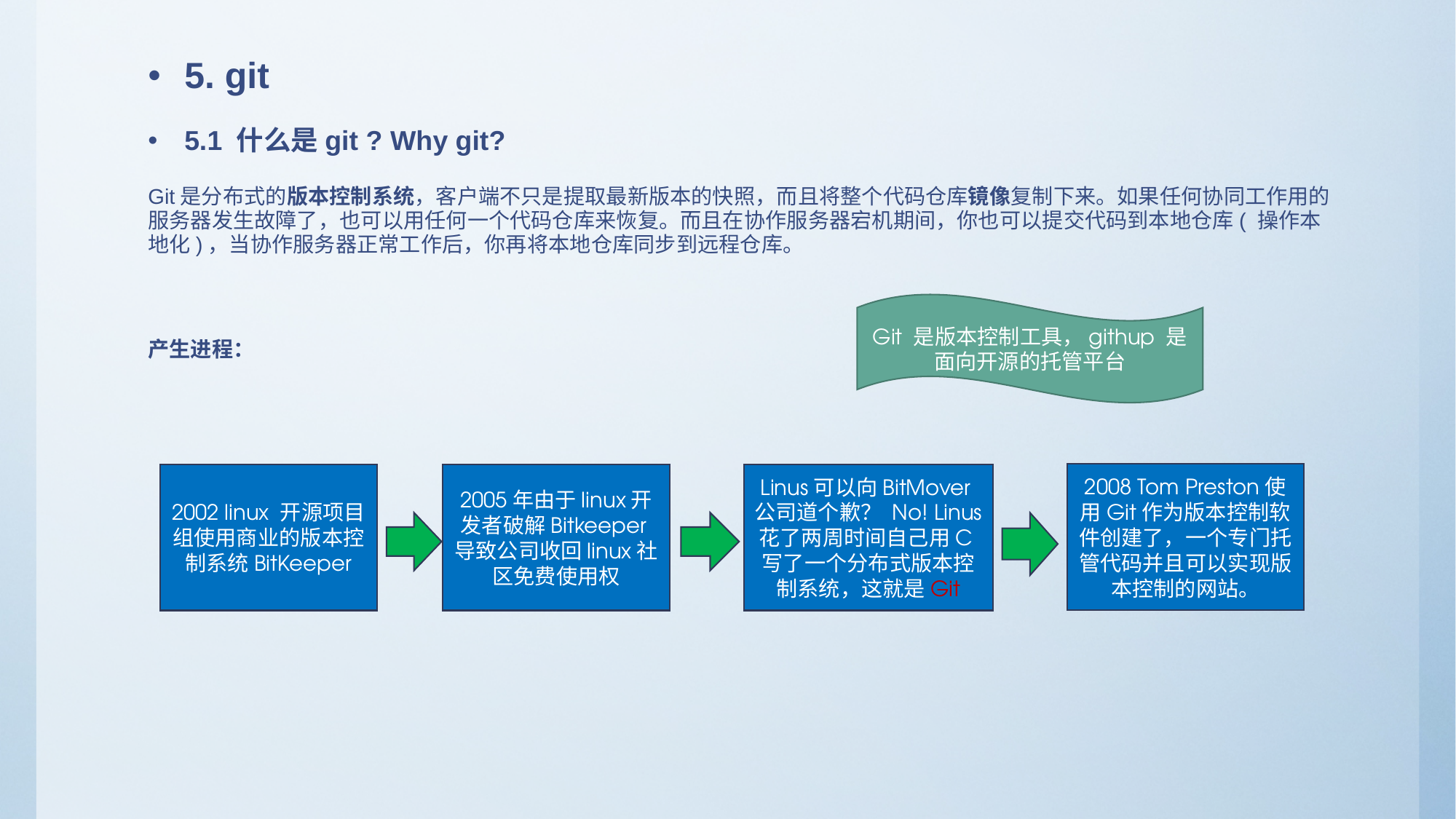

5. git
5.1 什么是git ? Why git?
Git是分布式的版本控制系统，客户端不只是提取最新版本的快照，而且将整个代码仓库镜像复制下来。如果任何协同工作用的服务器发生故障了，也可以用任何一个代码仓库来恢复。而且在协作服务器宕机期间，你也可以提交代码到本地仓库( 操作本地化)，当协作服务器正常工作后，你再将本地仓库同步到远程仓库。

产生进程：

Git 是版本控制工具，githup 是面向开源的托管平台
2008 Tom Preston使用Git作为版本控制软件创建了，一个专门托管代码并且可以实现版本控制的网站。
2002 linux 开源项目组使用商业的版本控制系统BitKeeper
2005年由于linux开发者破解Bitkeeper导致公司收回linux社区免费使用权
Linus可以向BitMover公司道个歉？ No! Linus花了两周时间自己用C写了一个分布式版本控制系统，这就是Git